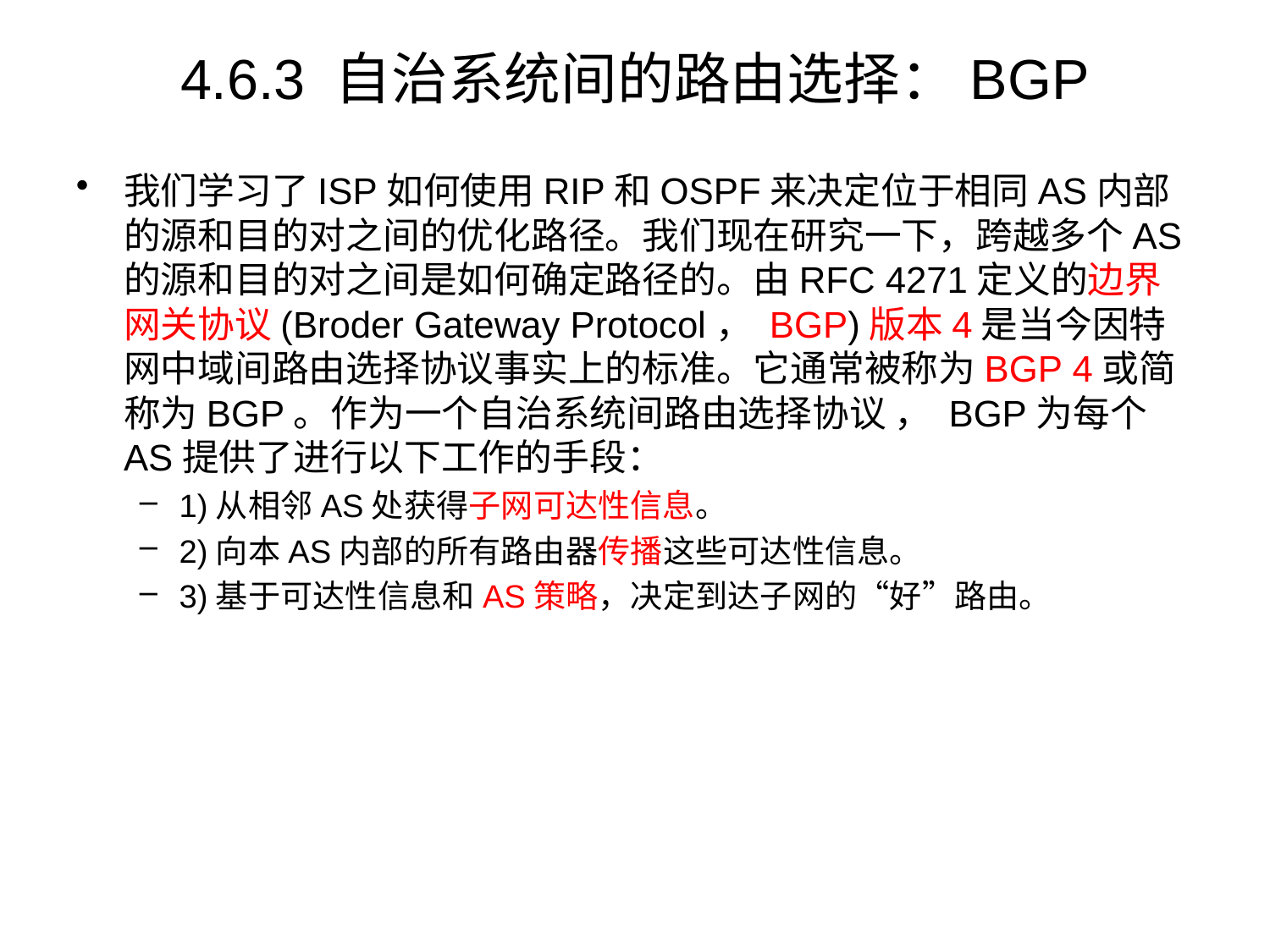

# 4.6.3 自治系统间的路由选择：BGP
我们学习了ISP如何使用RIP和OSPF来决定位于相同AS内部的源和目的对之间的优化路径。我们现在研究一下，跨越多个AS的源和目的对之间是如何确定路径的。由RFC 4271定义的边界网关协议(Broder Gateway Protocol， BGP)版本4是当今因特网中域间路由选择协议事实上的标准。它通常被称为BGP 4或简称为BGP。作为一个自治系统间路由选择协议 ， BGP为每个AS提供了进行以下工作的手段：
1)从相邻AS处获得子网可达性信息。
2)向本AS内部的所有路由器传播这些可达性信息。
3)基于可达性信息和AS策略，决定到达子网的“好”路由。